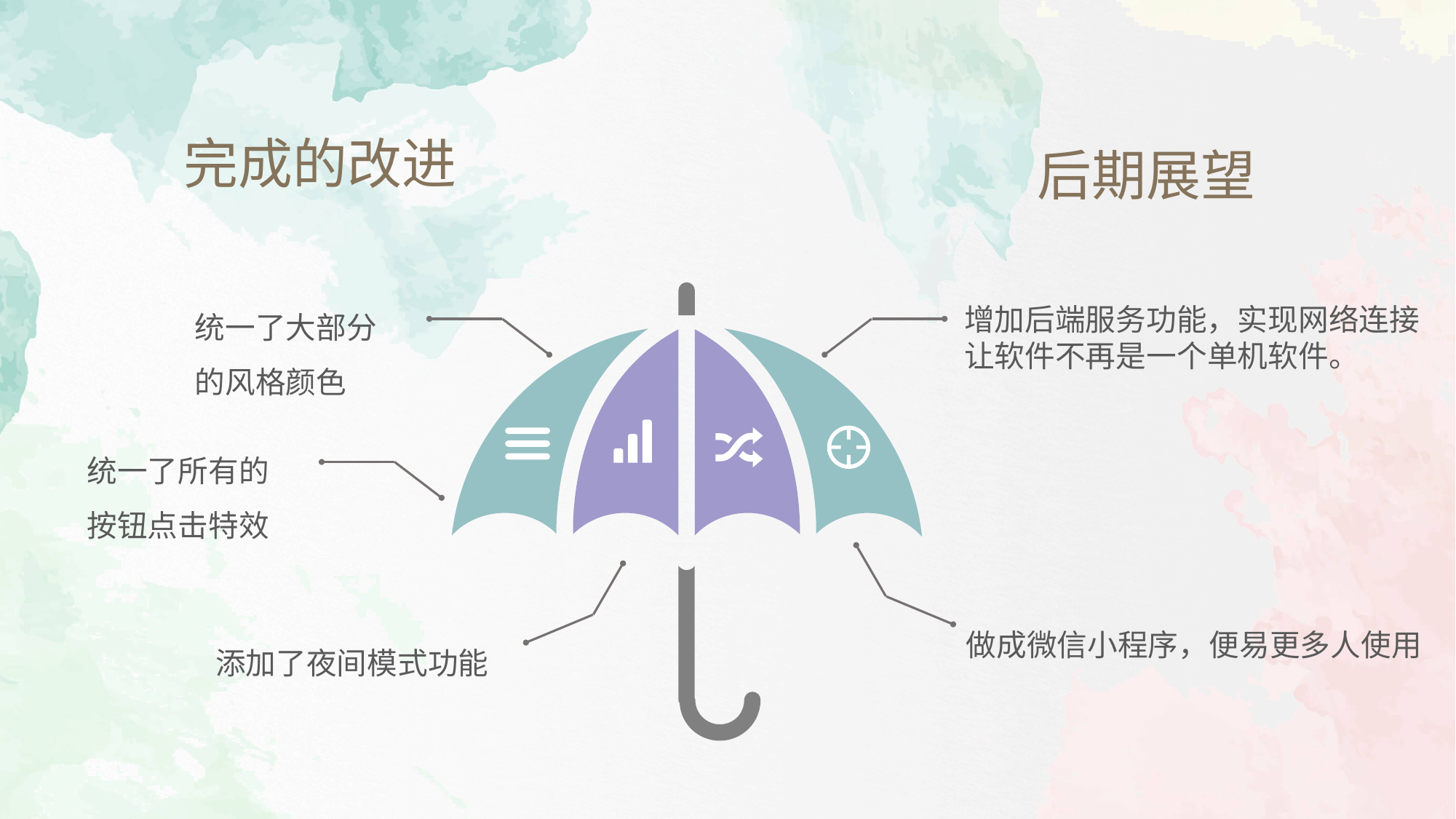

完成的改进
后期展望

统一了大部分
的风格颜色
增加后端服务功能，实现网络连接
让软件不再是一个单机软件。
统一了所有的按钮点击特效
添加了夜间模式功能
做成微信小程序，便易更多人使用